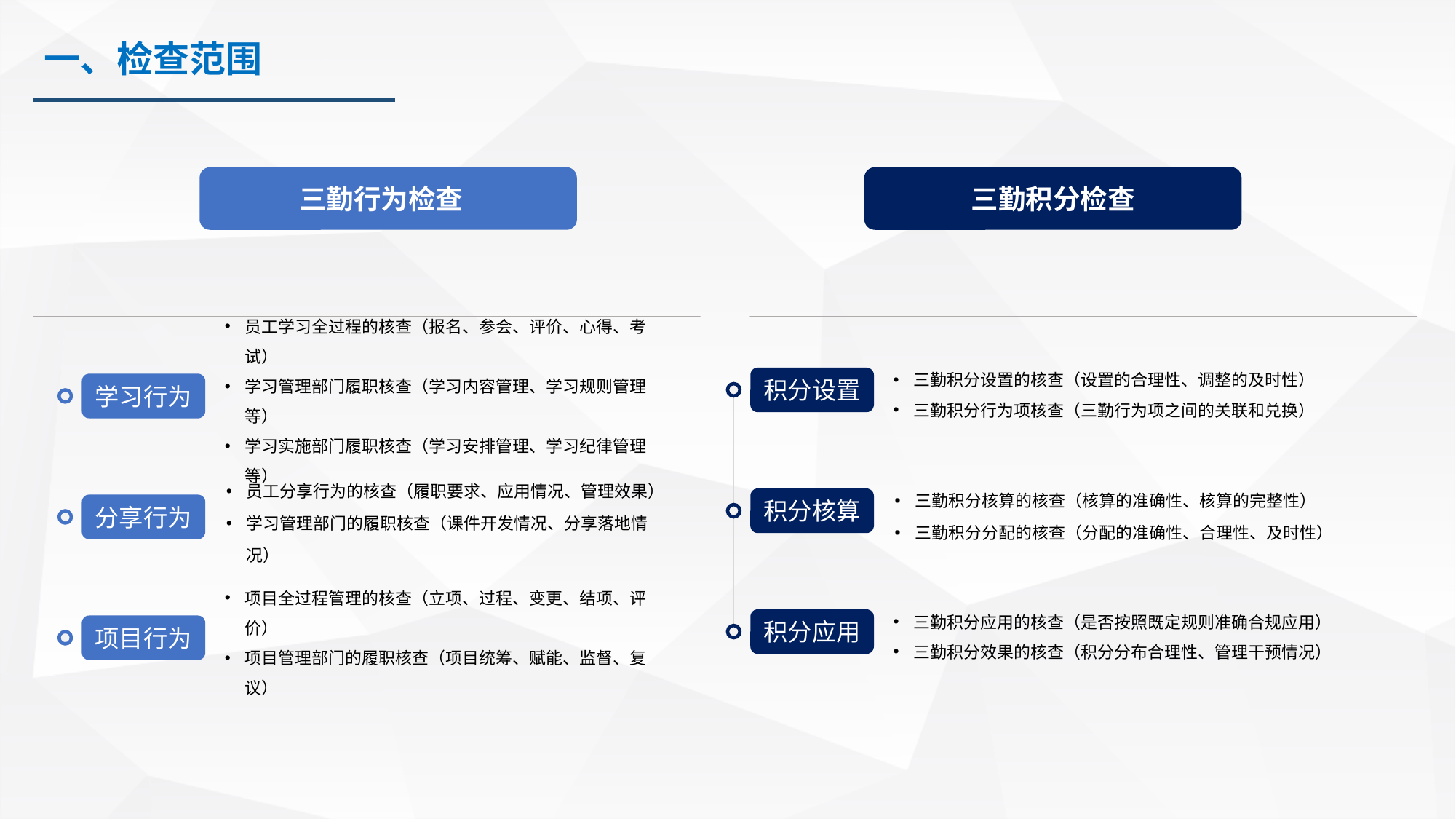

一、检查范围

三勤行为检查
三勤积分检查
三勤积分设置的核查（设置的合理性、调整的及时性）
三勤积分行为项核查（三勤行为项之间的关联和兑换）
积分设置

员工学习全过程的核查（报名、参会、评价、心得、考试）
学习管理部门履职核查（学习内容管理、学习规则管理等）
学习实施部门履职核查（学习安排管理、学习纪律管理等）
学习行为

三勤积分核算的核查（核算的准确性、核算的完整性）
三勤积分分配的核查（分配的准确性、合理性、及时性）
积分核算

员工分享行为的核查（履职要求、应用情况、管理效果）
学习管理部门的履职核查（课件开发情况、分享落地情况）
分享行为

三勤积分应用的核查（是否按照既定规则准确合规应用）
三勤积分效果的核查（积分分布合理性、管理干预情况）
积分应用

项目全过程管理的核查（立项、过程、变更、结项、评价）
项目管理部门的履职核查（项目统筹、赋能、监督、复议）
项目行为